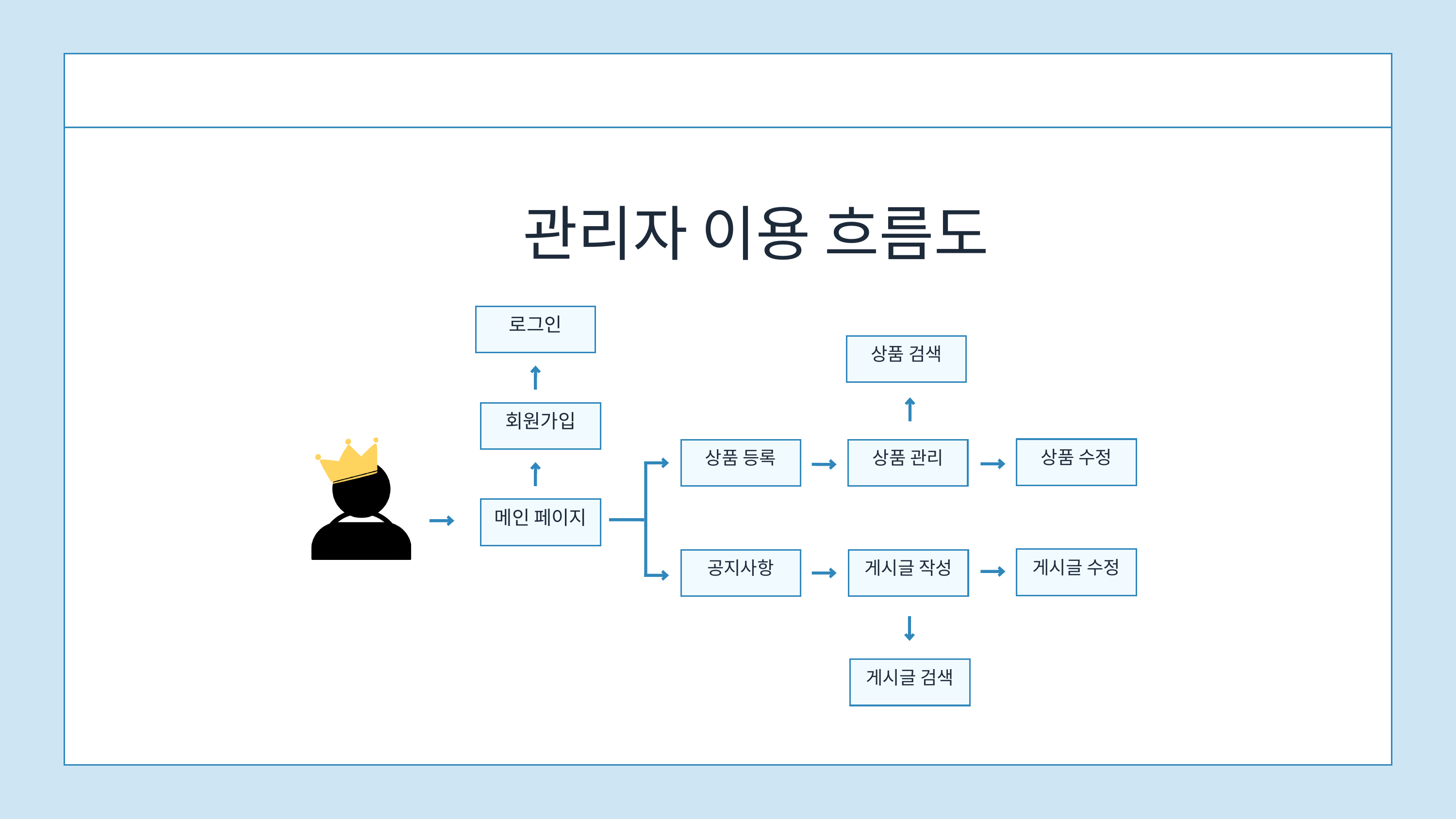

관리자 이용 흐름도

로그인

상품 검색

회원가입

상품 수정

상품 등록

상품 관리

메인 페이지

게시글 수정

공지사항

게시글 작성

게시글 검색